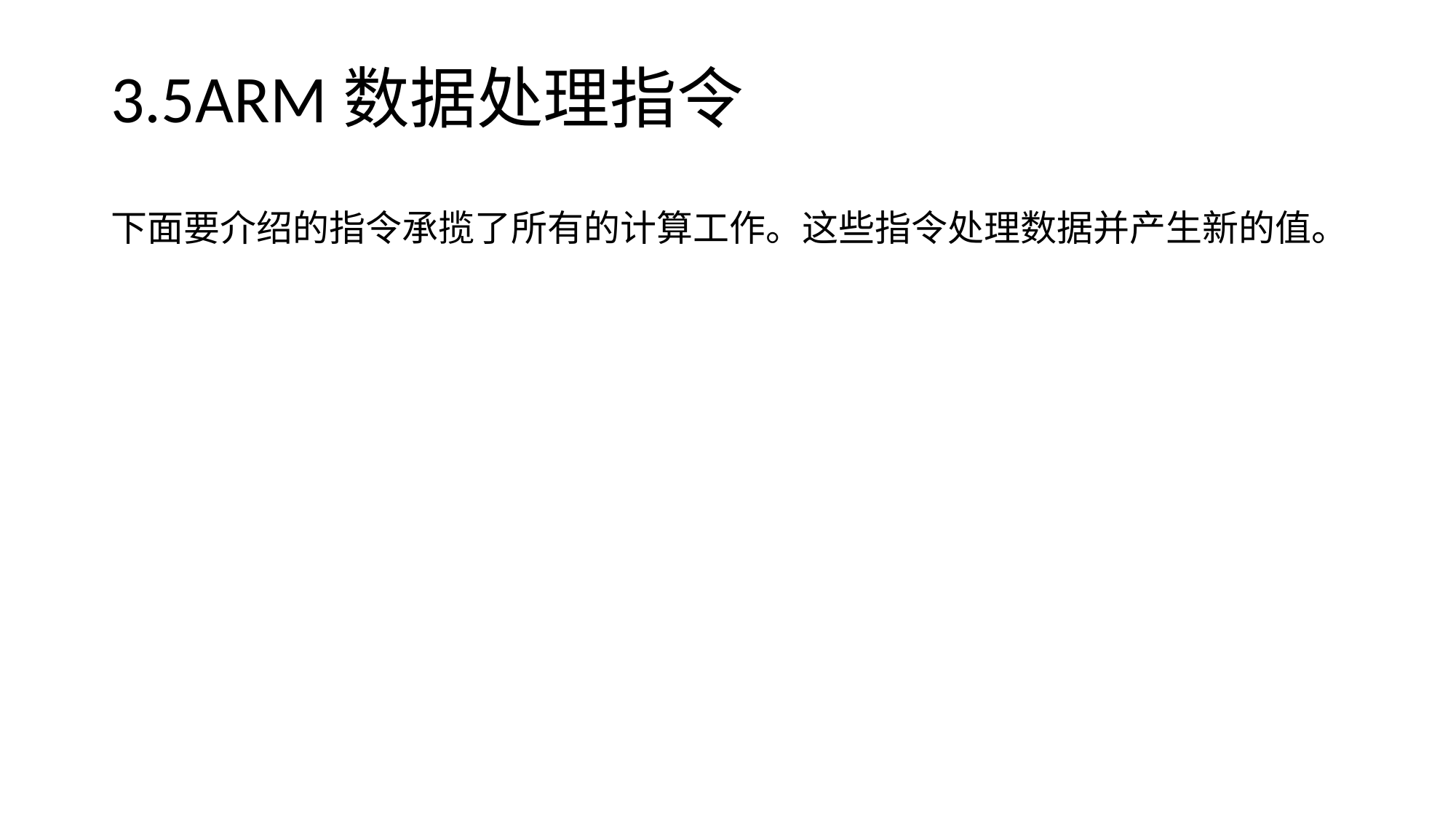

# 3.5ARM数据处理指令

下面要介绍的指令承揽了所有的计算工作。这些指令处理数据并产生新的值。